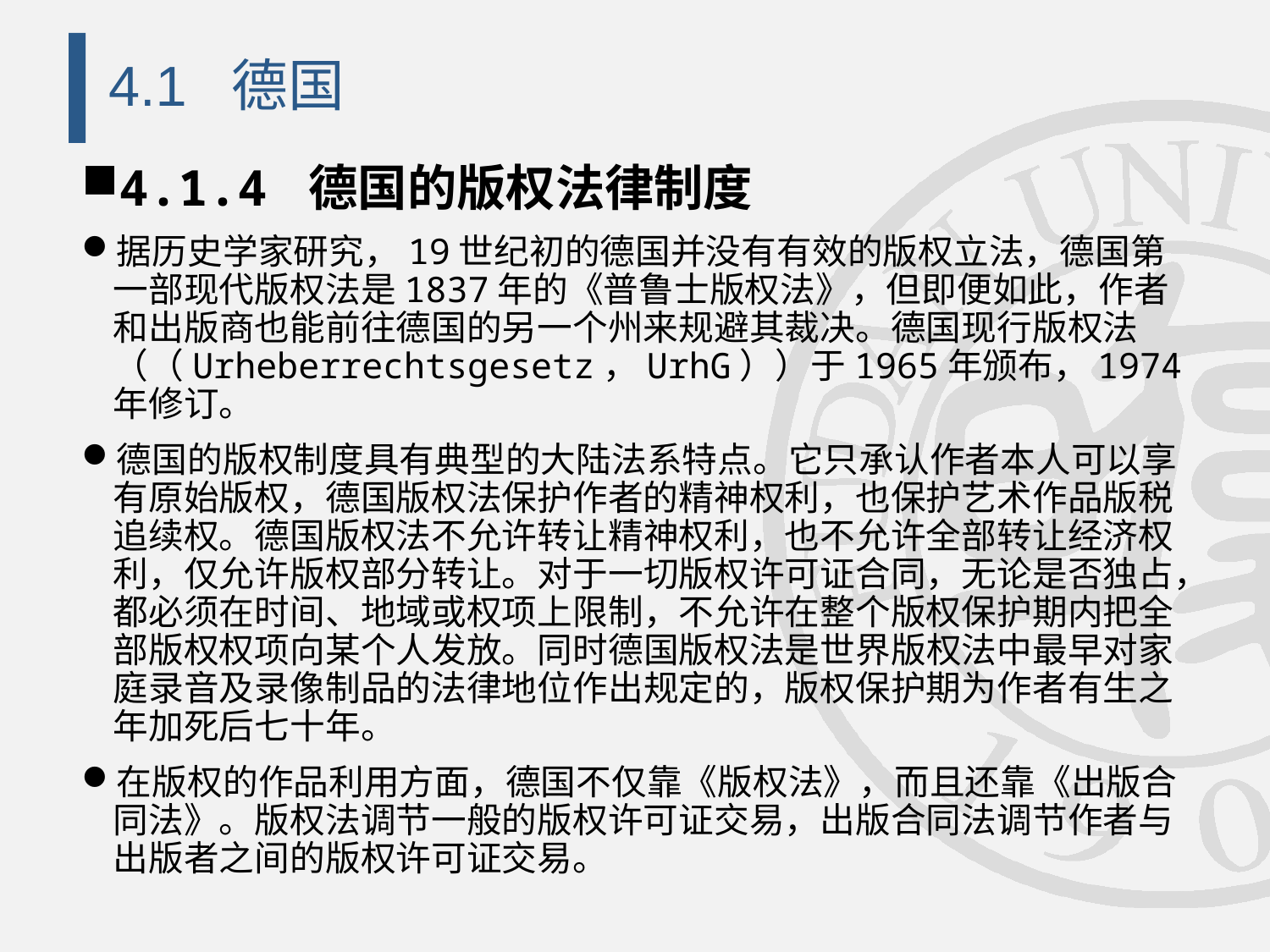

# 4.1  德国
4.1.4 德国的版权法律制度
据历史学家研究，19世纪初的德国并没有有效的版权立法，德国第一部现代版权法是1837年的《普鲁士版权法》，但即便如此，作者和出版商也能前往德国的另一个州来规避其裁决。德国现行版权法（（Urheberrechtsgesetz，UrhG））于1965年颁布，1974年修订。
德国的版权制度具有典型的大陆法系特点。它只承认作者本人可以享有原始版权，德国版权法保护作者的精神权利，也保护艺术作品版税追续权。德国版权法不允许转让精神权利，也不允许全部转让经济权利，仅允许版权部分转让。对于一切版权许可证合同，无论是否独占，都必须在时间、地域或权项上限制，不允许在整个版权保护期内把全部版权权项向某个人发放。同时德国版权法是世界版权法中最早对家庭录音及录像制品的法律地位作出规定的，版权保护期为作者有生之年加死后七十年。
在版权的作品利用方面，德国不仅靠《版权法》，而且还靠《出版合同法》。版权法调节一般的版权许可证交易，出版合同法调节作者与出版者之间的版权许可证交易。